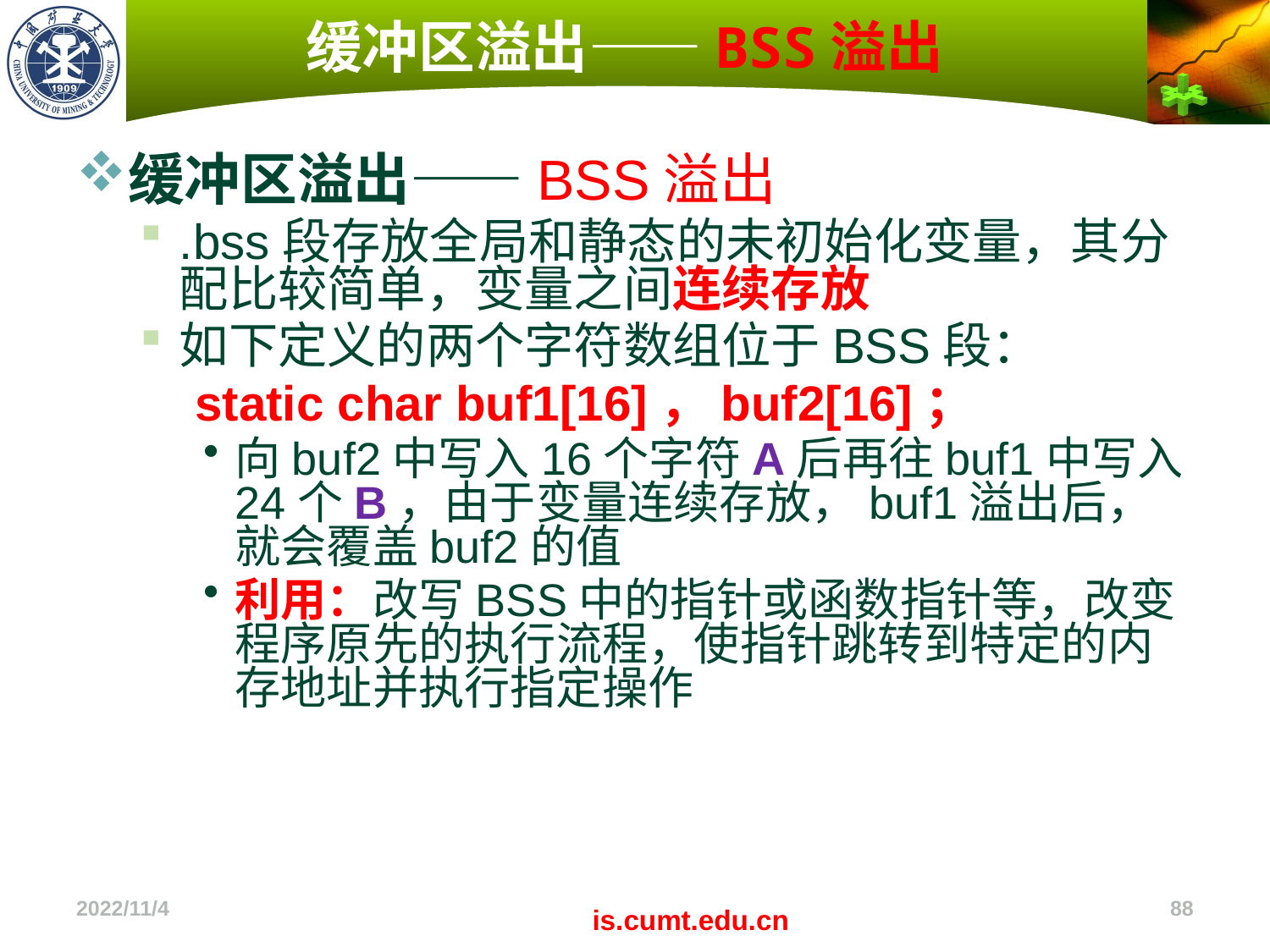

# 缓冲区溢出——BSS溢出
缓冲区溢出——BSS溢出
.bss段存放全局和静态的未初始化变量，其分配比较简单，变量之间连续存放
如下定义的两个字符数组位于BSS段：
    static char buf1[16]，buf2[16]；
向buf2中写入16个字符A后再往buf1中写入24个B，由于变量连续存放，buf1溢出后，就会覆盖buf2的值
利用：改写BSS中的指针或函数指针等，改变程序原先的执行流程，使指针跳转到特定的内存地址并执行指定操作
2022/11/4
88
is.cumt.edu.cn